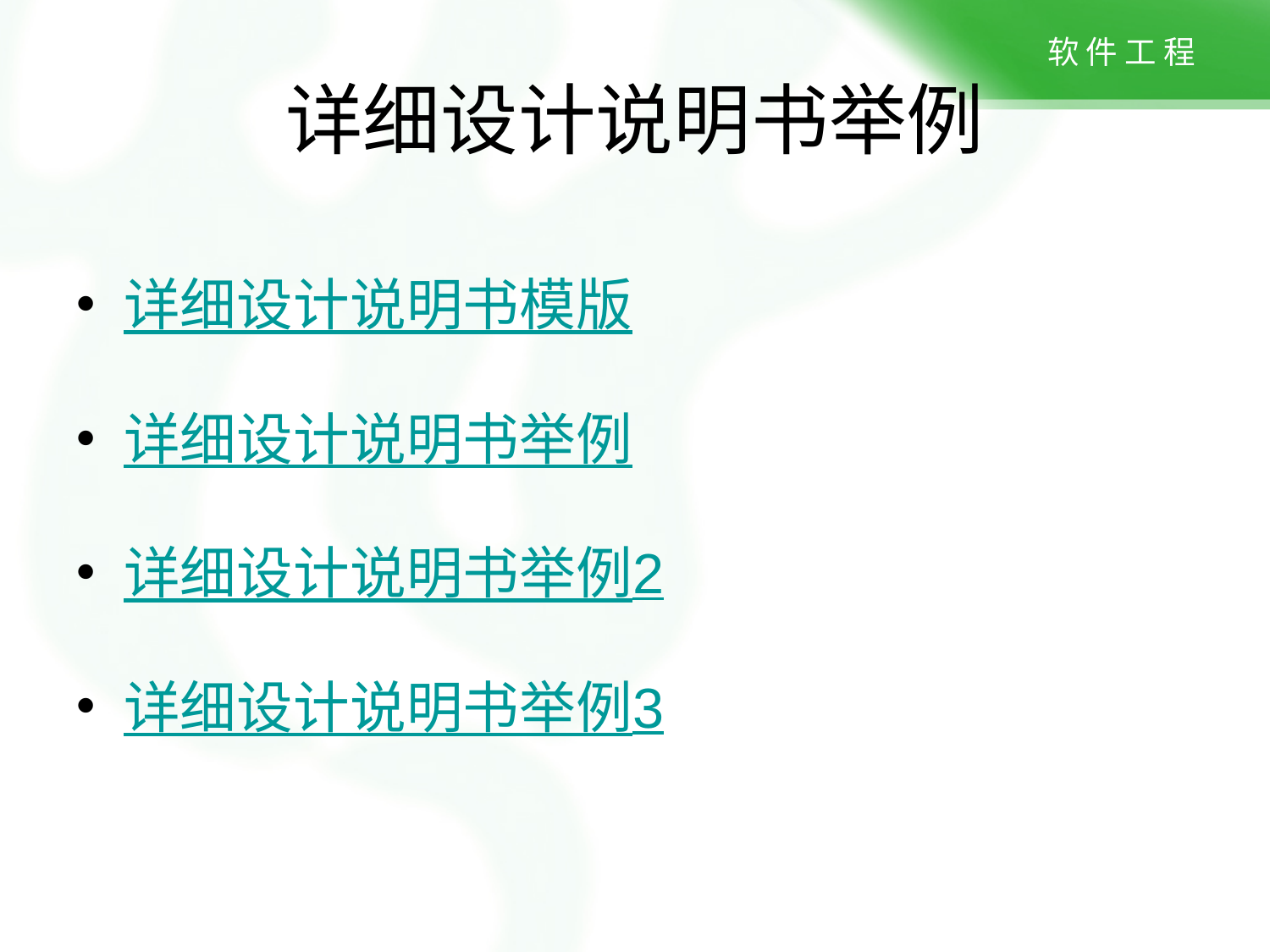

# 详细设计说明书举例
详细设计说明书模版
详细设计说明书举例
详细设计说明书举例2
详细设计说明书举例3